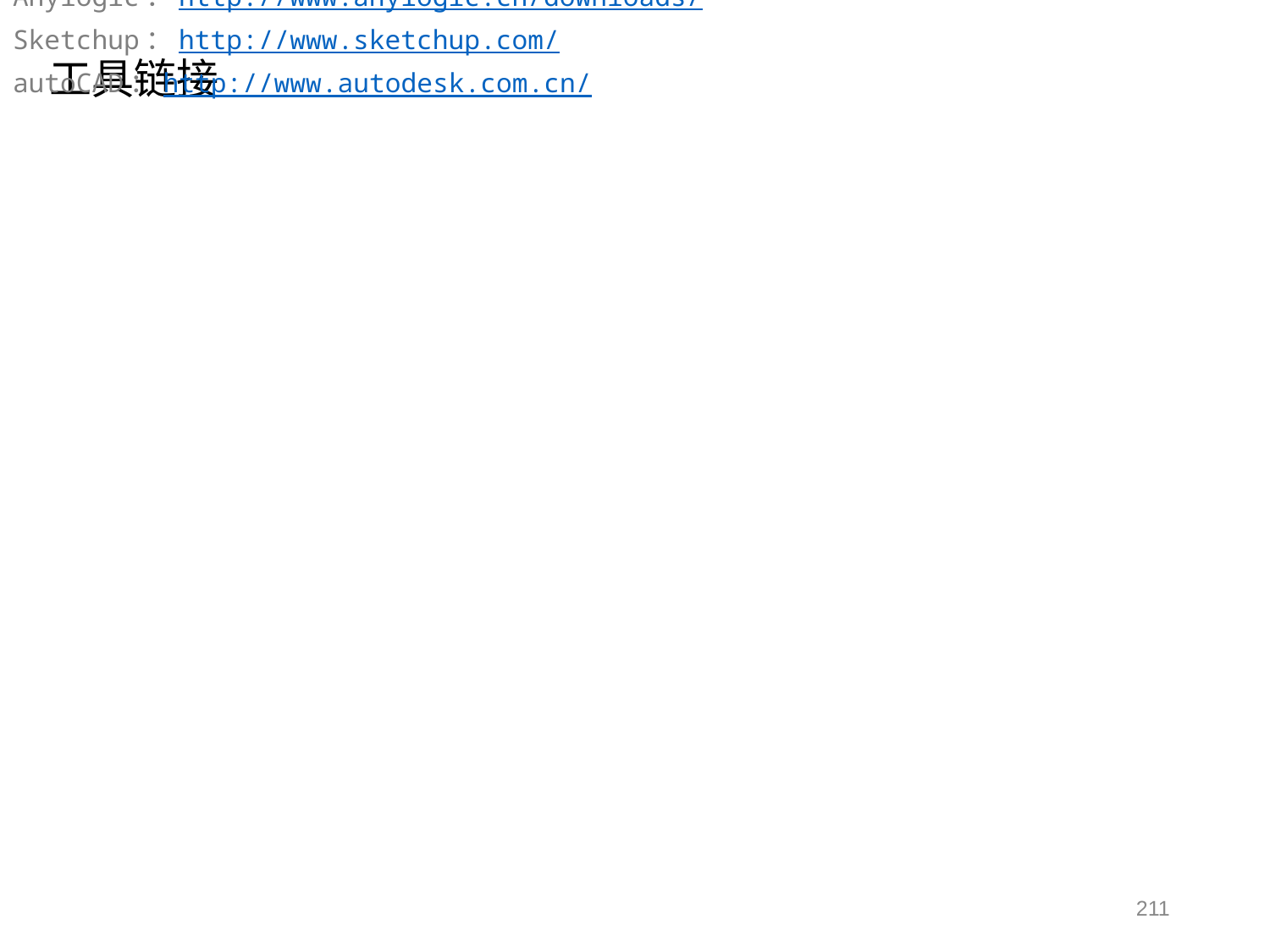

工具链接
Teambition：https://www.teambition.com/
GIT：http://git-scm.com/download/

Smartsheet：https://www.smartsheet.com/coordinate-anything2
Xmind：http://www.xmind.net/download/win/
Freemind：http://freemind.en.softonic.com/

Photoshop：http://www.adobe.com/cn/products/photoshop.html
Premiere：http://www.adobe.com/cn/products/premiere.html
Sony Vegas：http://www.sonycreativesoftware.com/

InDesign：http://www.adobe.com/cn/products/indesign.html
Processing：http://www.processing.org/
Mathemetica：http://www.wolfram.com/mathematica/?source=footer
Anylogic：http://www.anylogic.cn/downloads/
Sketchup：http://www.sketchup.com/
autoCAD：http://www.autodesk.com.cn/
211